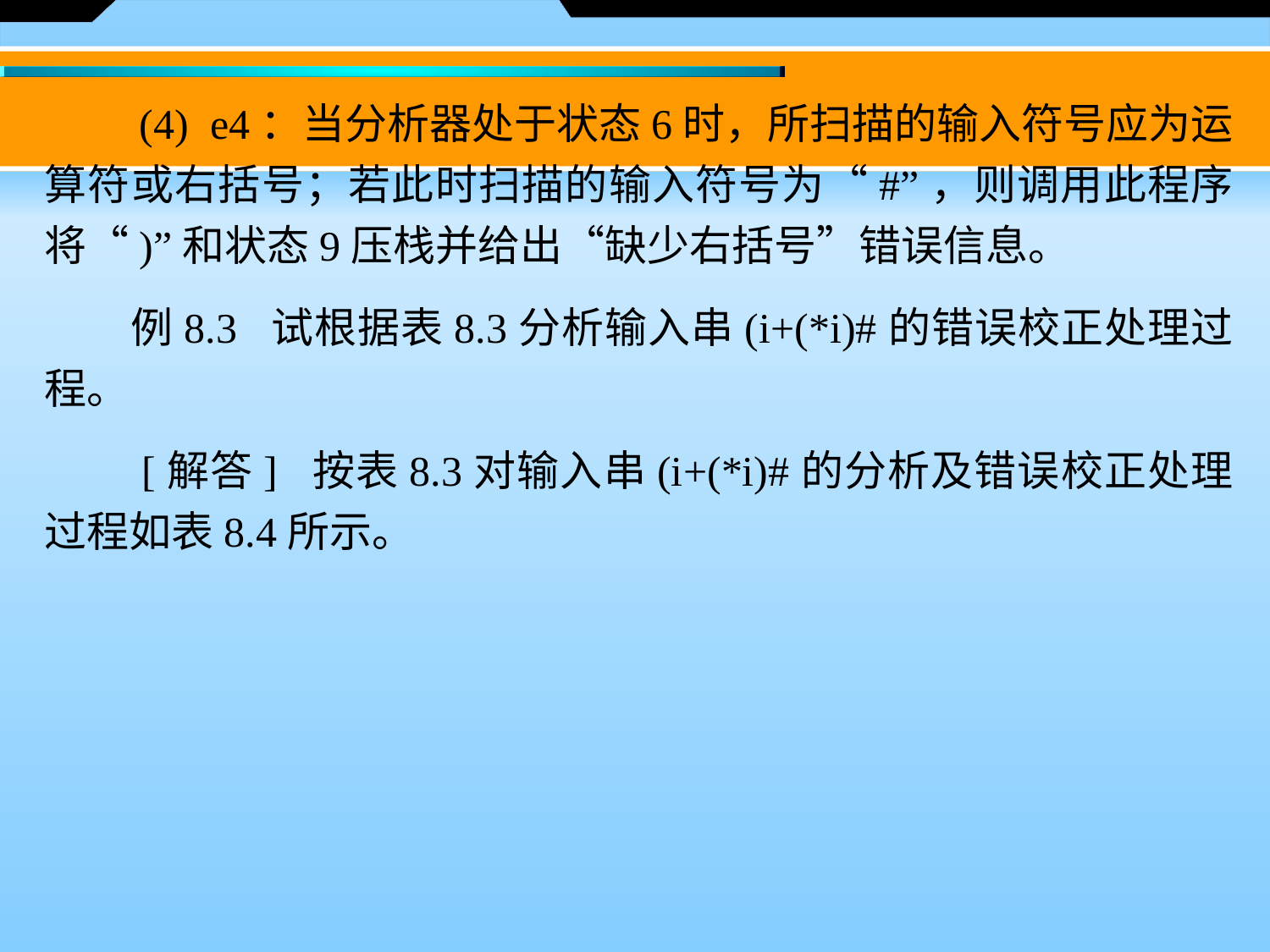

(4)  e4：当分析器处于状态6时，所扫描的输入符号应为运算符或右括号；若此时扫描的输入符号为“#”，则调用此程序将“)”和状态9压栈并给出“缺少右括号”错误信息。
　　例8.3  试根据表8.3分析输入串(i+(*i)#的错误校正处理过程。
　　[解答]  按表8.3对输入串(i+(*i)#的分析及错误校正处理过程如表8.4所示。